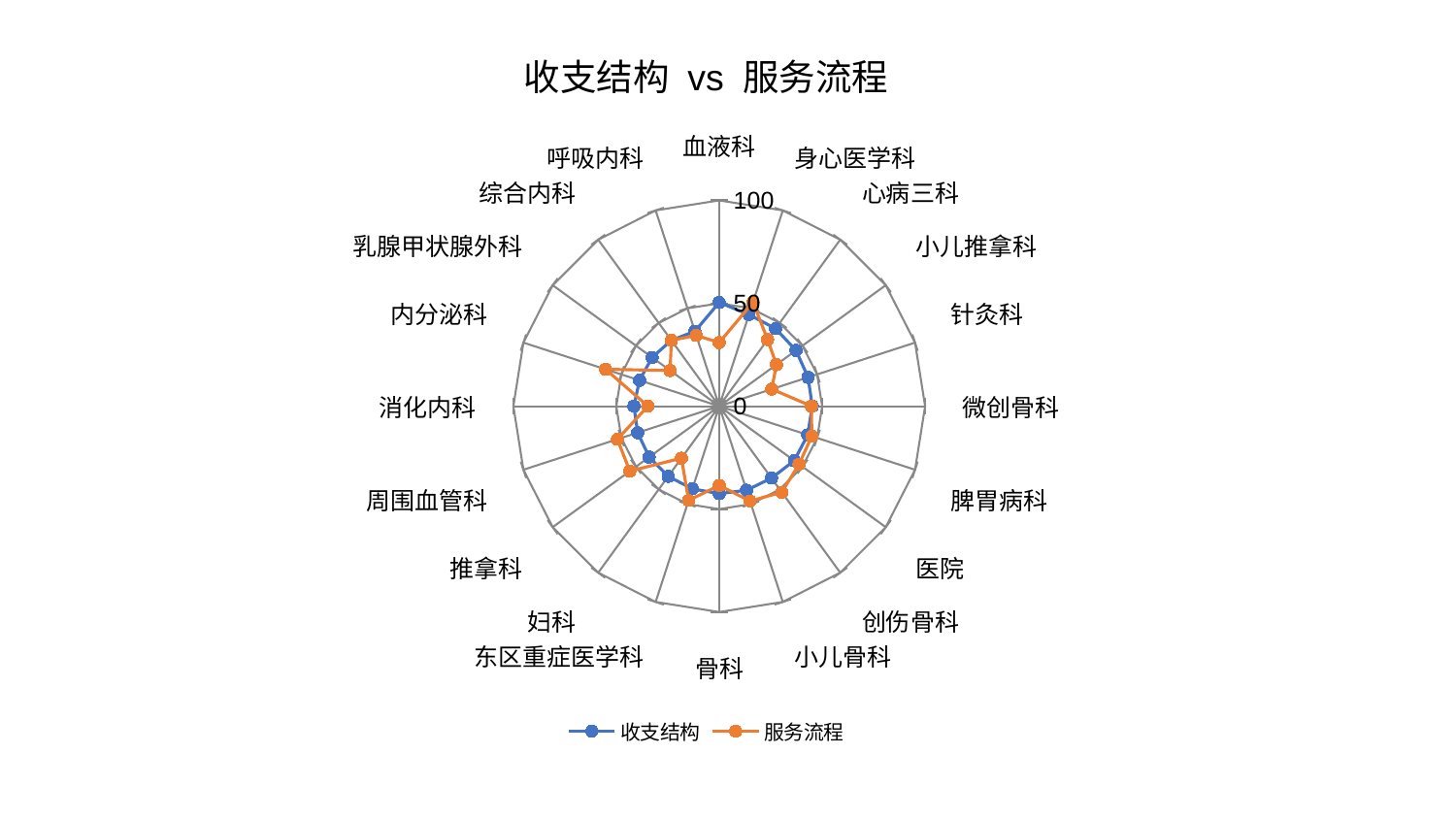

### Chart: 收支结构 vs 服务流程

| Category | 收支结构 | 服务流程 |
|---|---|---|
| 血液科 | 50.40640377698708 | 30.904226572475867 |
| 身心医学科 | 46.794726571882286 | 53.074732136415335 |
| 心病三科 | 46.59912052013787 | 39.99091958627296 |
| 小儿推拿科 | 46.112576362671405 | 34.35962621883389 |
| 针灸科 | 45.38634833366015 | 26.840999101003323 |
| 微创骨科 | 45.20654179706802 | 44.82787337927832 |
| 脾胃病科 | 45.1737710253505 | 47.268294953622515 |
| 医院 | 45.05810875232962 | 47.94334225731097 |
| 创伤骨科 | 43.200262174380754 | 51.69016938056483 |
| 小儿骨科 | 42.96409255069103 | 48.46466326328871 |
| 骨科 | 42.50840427736719 | 38.52664344861258 |
| 东区重症医学科 | 42.21841984392674 | 48.126712560840375 |
| 妇科 | 42.169610747392646 | 31.228135609095606 |
| 推拿科 | 42.08375716164467 | 53.66898752367118 |
| 周围血管科 | 41.67776505578629 | 52.02777378491977 |
| 消化内科 | 41.447766135766386 | 34.64327097523507 |
| 内分泌科 | 40.72086731787004 | 58.035159795953604 |
| 乳腺甲状腺外科 | 40.3060751797566 | 29.52023678276774 |
| 综合内科 | 39.58348226784989 | 39.56047782937096 |
| 呼吸内科 | 38.2671835564064 | 36.15390389191474 |
73